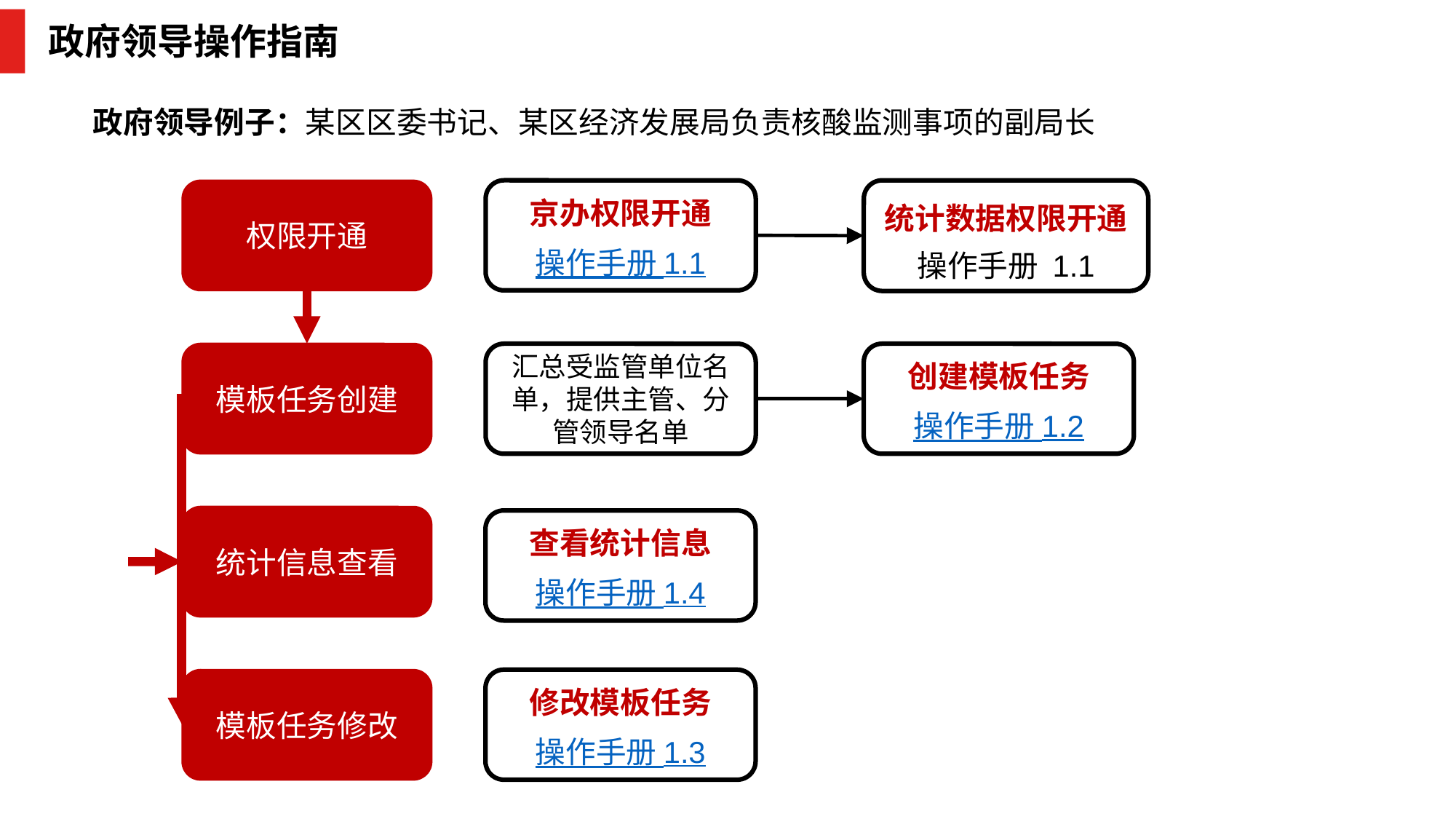

# 政府领导操作指南
政府领导例子：某区区委书记、某区经济发展局负责核酸监测事项的副局长
权限开通
京办权限开通
操作手册 1.1
统计数据权限开通
操作手册 1.1
模板任务创建
汇总受监管单位名单，提供主管、分管领导名单
创建模板任务
操作手册 1.2
统计信息查看
查看统计信息
操作手册 1.4
模板任务修改
修改模板任务
操作手册 1.3